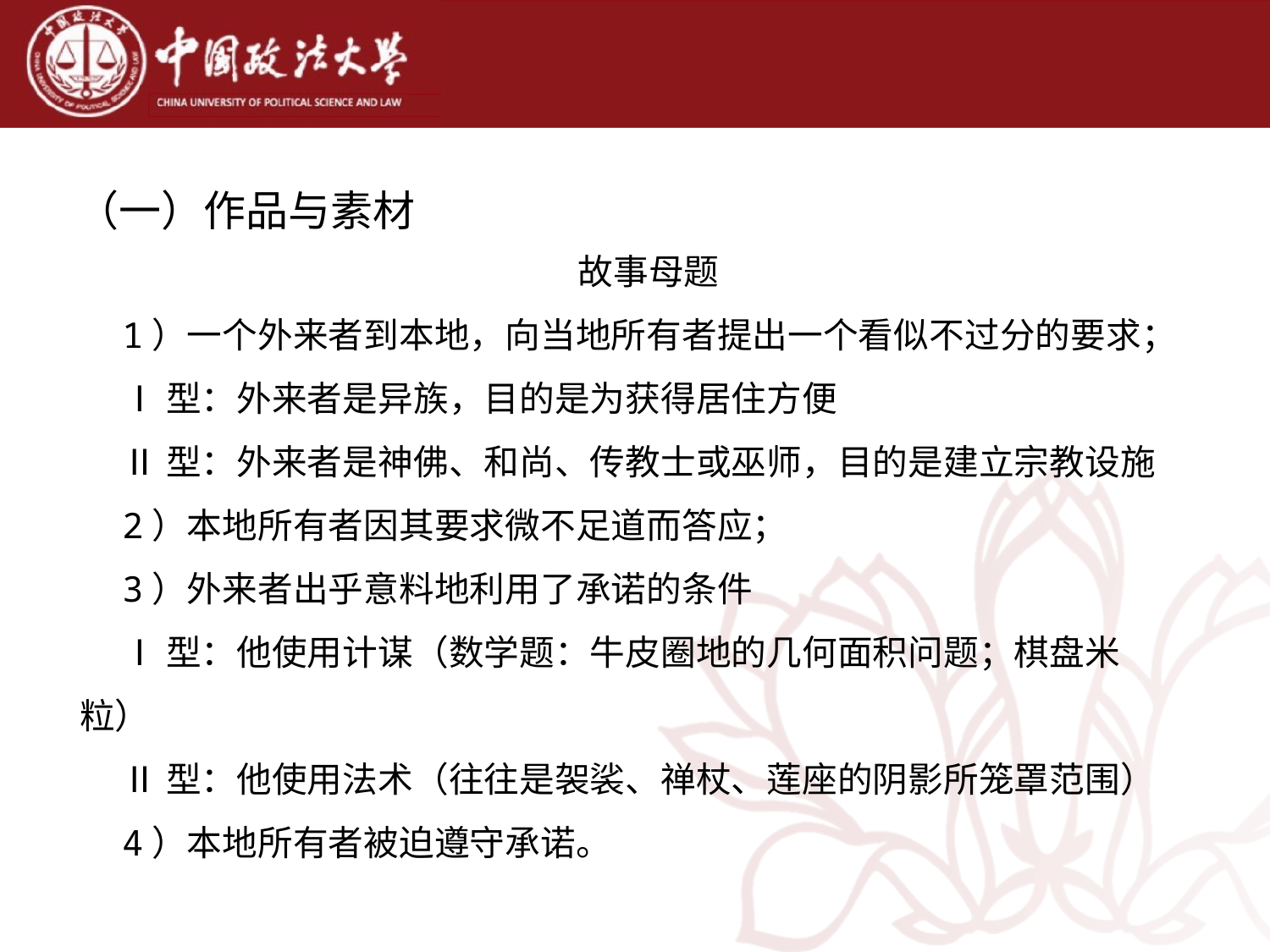

# （一）作品与素材
故事母题
1）一个外来者到本地，向当地所有者提出一个看似不过分的要求；
Ⅰ型：外来者是异族，目的是为获得居住方便
Ⅱ型：外来者是神佛、和尚、传教士或巫师，目的是建立宗教设施
2）本地所有者因其要求微不足道而答应；
3）外来者出乎意料地利用了承诺的条件
Ⅰ型：他使用计谋（数学题：牛皮圈地的几何面积问题；棋盘米粒）
Ⅱ型：他使用法术（往往是袈裟、禅杖、莲座的阴影所笼罩范围）
4）本地所有者被迫遵守承诺。